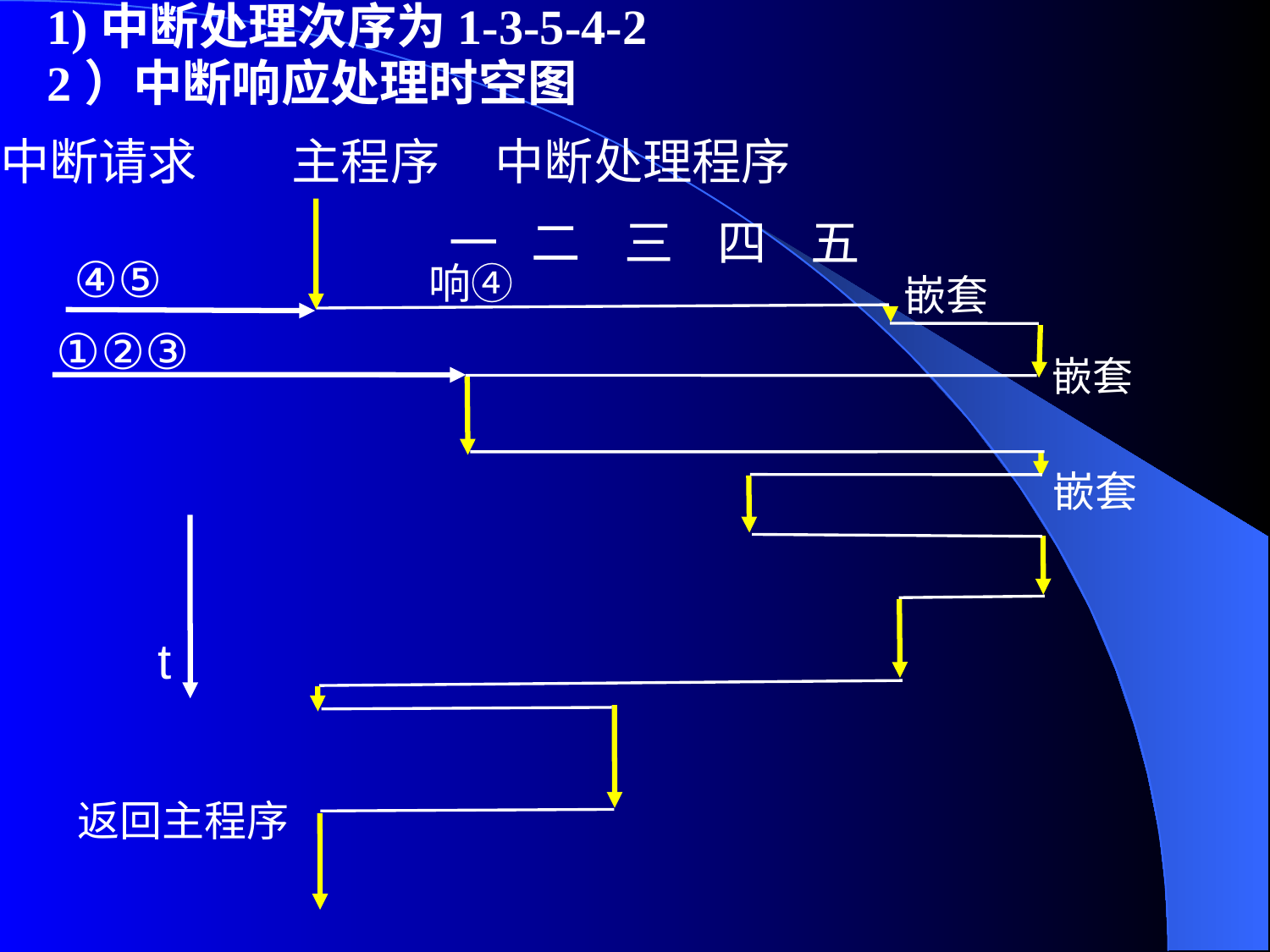

1)中断处理次序为1-3-5-4-2
2）中断响应处理时空图
 主程序     中断处理程序
中断请求

一   二    三    四    五
④⑤
响④
嵌套

①②③

嵌套

嵌套

t

返回主程序